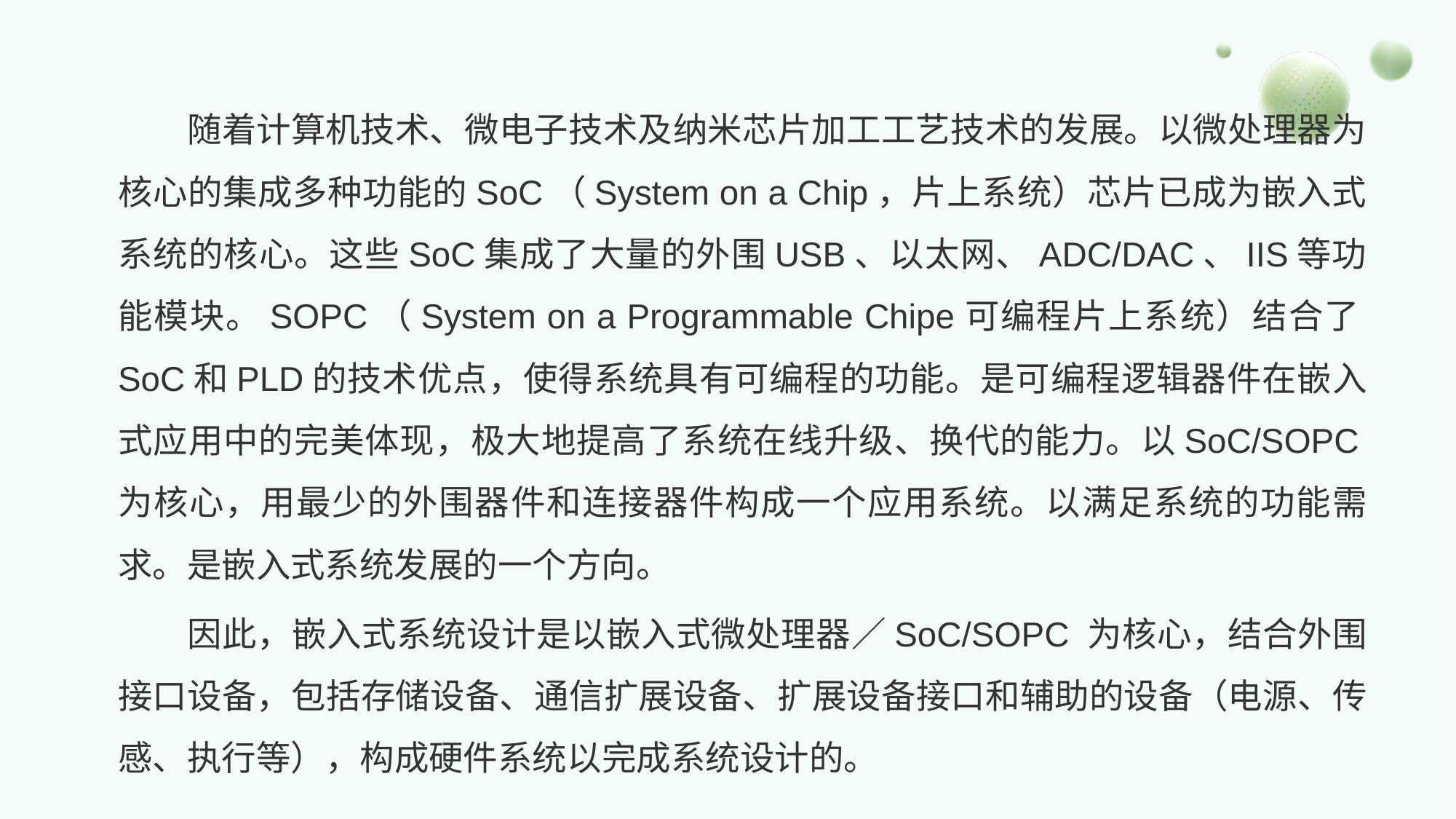

随着计算机技术、微电子技术及纳米芯片加工工艺技术的发展。以微处理器为核心的集成多种功能的SoC（System on a Chip，片上系统）芯片已成为嵌入式系统的核心。这些SoC集成了大量的外围USB、以太网、ADC/DAC、IIS等功能模块。SOPC（System on a Programmable Chipe可编程片上系统）结合了SoC和PLD的技术优点，使得系统具有可编程的功能。是可编程逻辑器件在嵌入式应用中的完美体现，极大地提高了系统在线升级、换代的能力。以SoC/SOPC为核心，用最少的外围器件和连接器件构成一个应用系统。以满足系统的功能需求。是嵌入式系统发展的一个方向。
因此，嵌入式系统设计是以嵌入式微处理器／SoC/SOPC 为核心，结合外围接口设备，包括存储设备、通信扩展设备、扩展设备接口和辅助的设备（电源、传感、执行等），构成硬件系统以完成系统设计的。